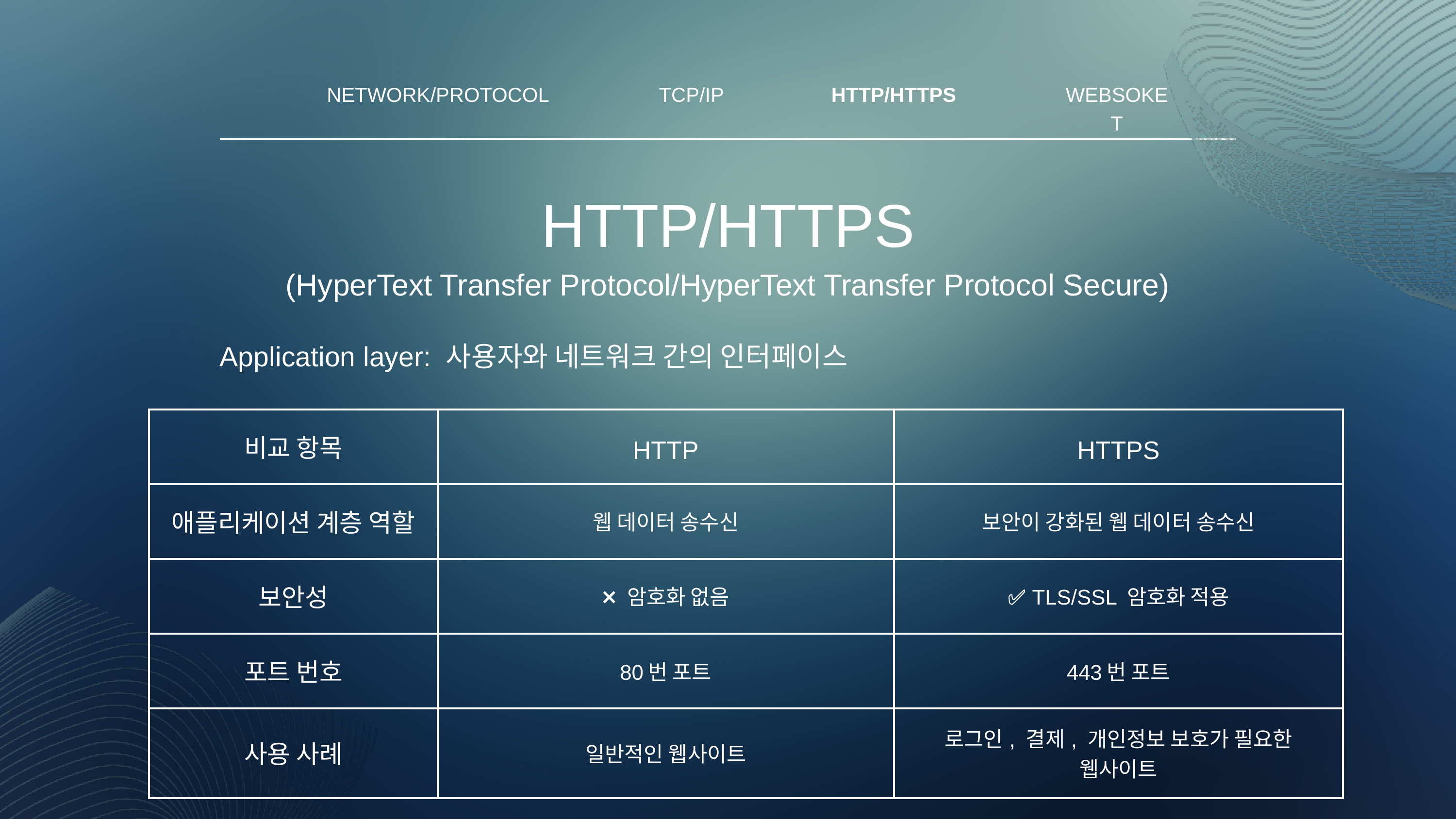

NETWORK/PROTOCOL
TCP/IP
HTTP/HTTPS
WEBSOKET

HTTP/HTTPS
(HyperText Transfer Protocol/HyperText Transfer Protocol Secure)
Application layer: 사용자와 네트워크 간의 인터페이스
| 비교 항목 | HTTP | HTTPS |
| --- | --- | --- |
| 애플리케이션 계층 역할 | 웹 데이터 송수신 | 보안이 강화된 웹 데이터 송수신 |
| 보안성 | ❌ 암호화 없음 | ✅ TLS/SSL 암호화 적용 |
| 포트 번호 | 80번 포트 | 443번 포트 |
| 사용 사례 | 일반적인 웹사이트 | 로그인, 결제, 개인정보 보호가 필요한 웹사이트 |